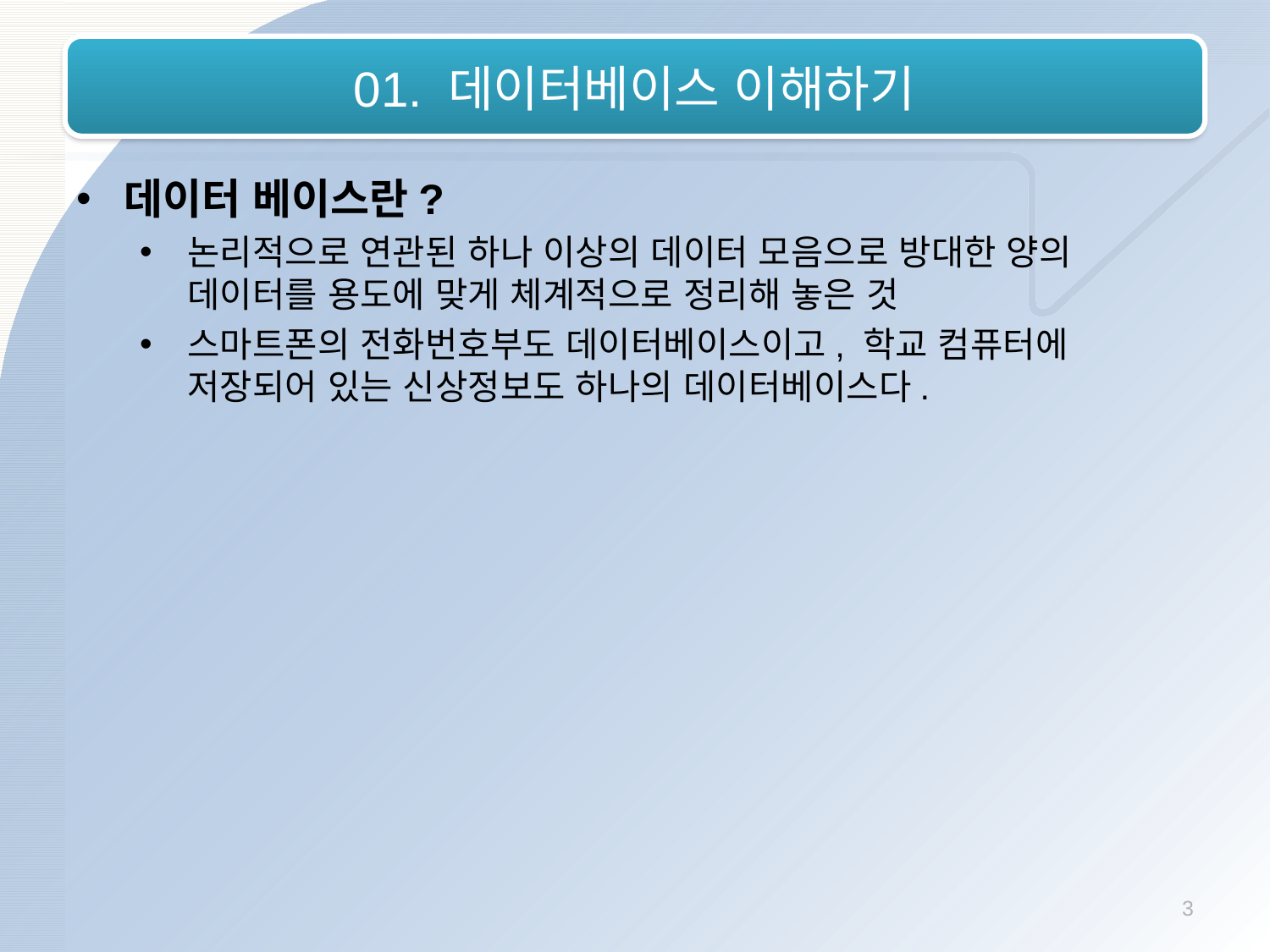

# 01. 데이터베이스 이해하기
데이터 베이스란?
논리적으로 연관된 하나 이상의 데이터 모음으로 방대한 양의 데이터를 용도에 맞게 체계적으로 정리해 놓은 것
스마트폰의 전화번호부도 데이터베이스이고, 학교 컴퓨터에 저장되어 있는 신상정보도 하나의 데이터베이스다.
3